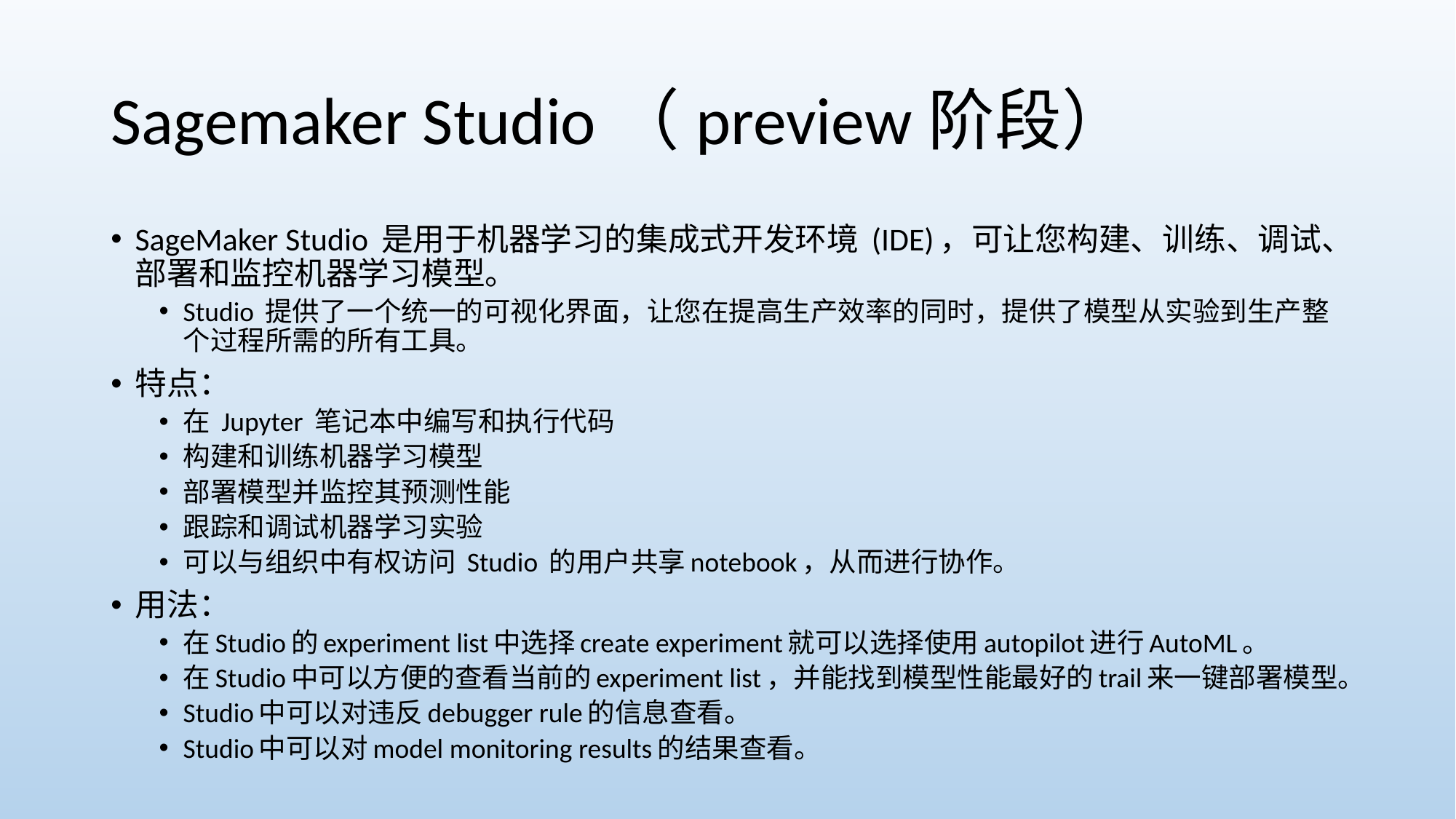

# Sagemaker Studio（preview阶段）
SageMaker Studio 是用于机器学习的集成式开发环境 (IDE)，可让您构建、训练、调试、部署和监控机器学习模型。
Studio 提供了一个统一的可视化界面，让您在提高生产效率的同时，提供了模型从实验到生产整个过程所需的所有工具。
特点：
在 Jupyter 笔记本中编写和执行代码
构建和训练机器学习模型
部署模型并监控其预测性能
跟踪和调试机器学习实验
可以与组织中有权访问 Studio 的用户共享notebook，从而进行协作。
用法：
在Studio的experiment list中选择create experiment就可以选择使用autopilot进行AutoML。
在Studio中可以方便的查看当前的experiment list，并能找到模型性能最好的trail来一键部署模型。
Studio中可以对违反debugger rule的信息查看。
Studio中可以对model monitoring results的结果查看。